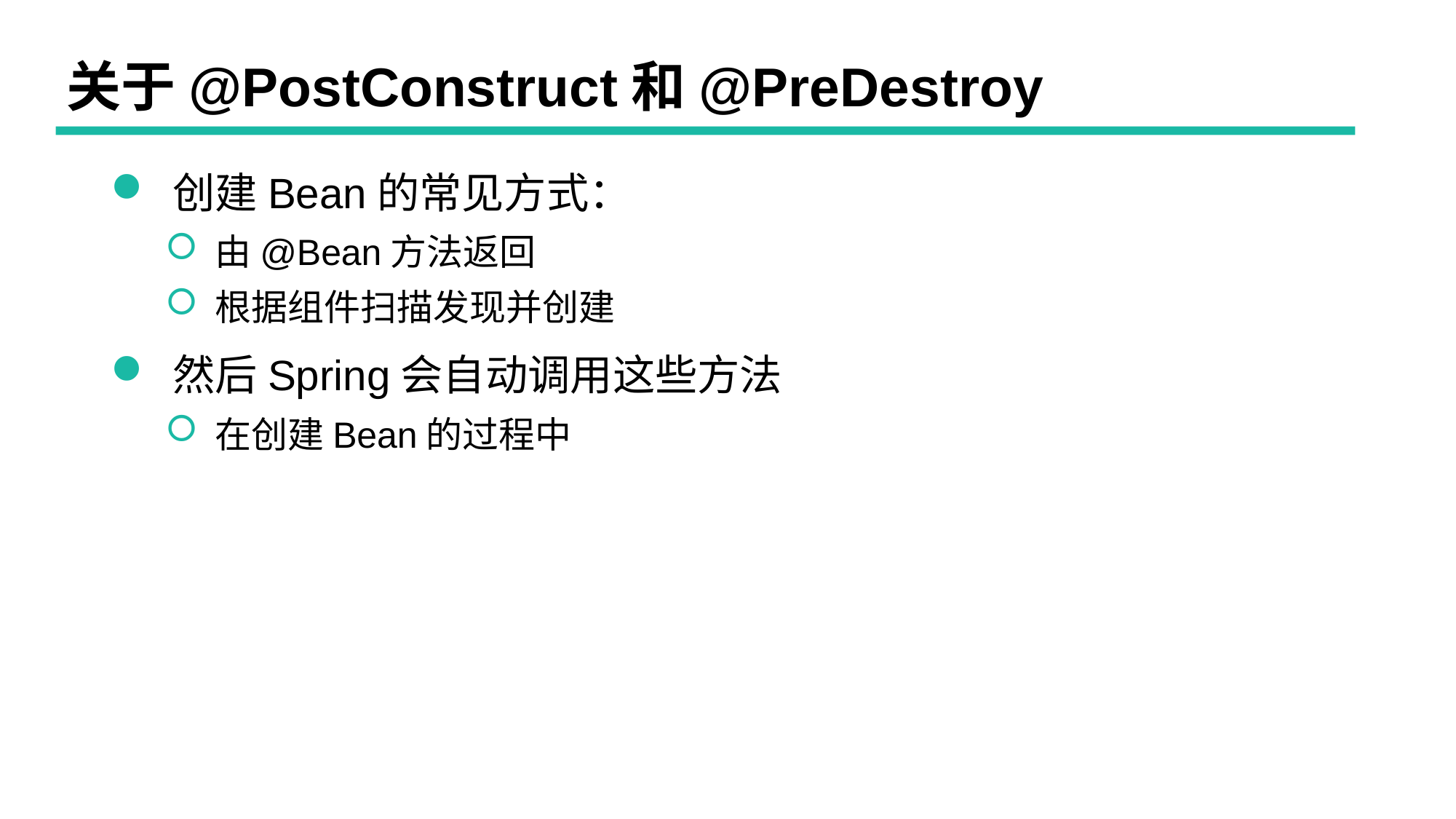

# 关于@PostConstruct和@PreDestroy
 创建Bean的常见方式：
 由@Bean方法返回
 根据组件扫描发现并创建
 然后Spring会自动调用这些方法
 在创建Bean的过程中